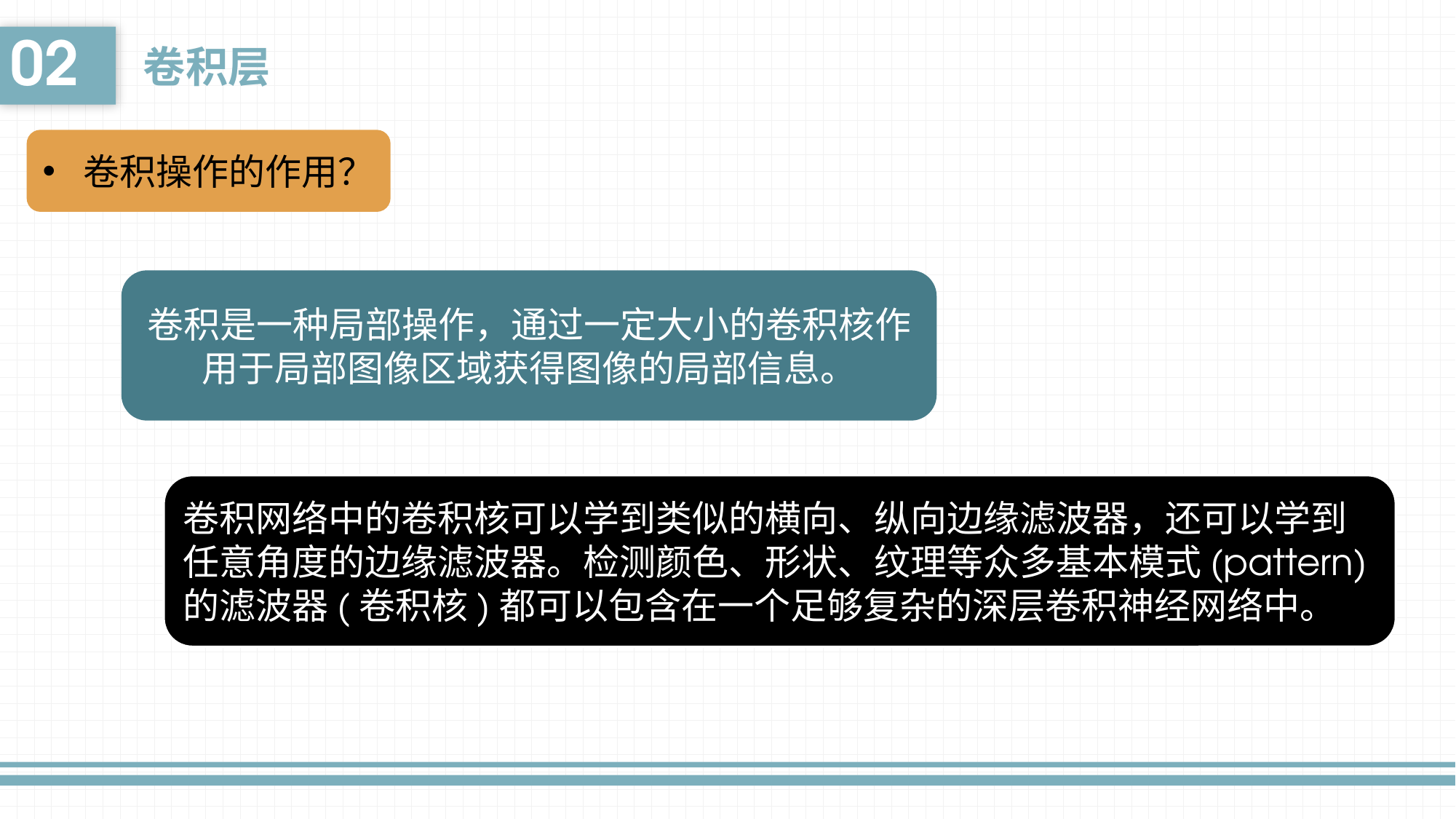

02
卷积层
卷积操作的作用？
卷积是一种局部操作，通过一定大小的卷积核作用于局部图像区域获得图像的局部信息。
卷积网络中的卷积核可以学到类似的横向、纵向边缘滤波器，还可以学到任意角度的边缘滤波器。检测颜色、形状、纹理等众多基本模式(pattern)的滤波器(卷积核)都可以包含在一个足够复杂的深层卷积神经网络中。